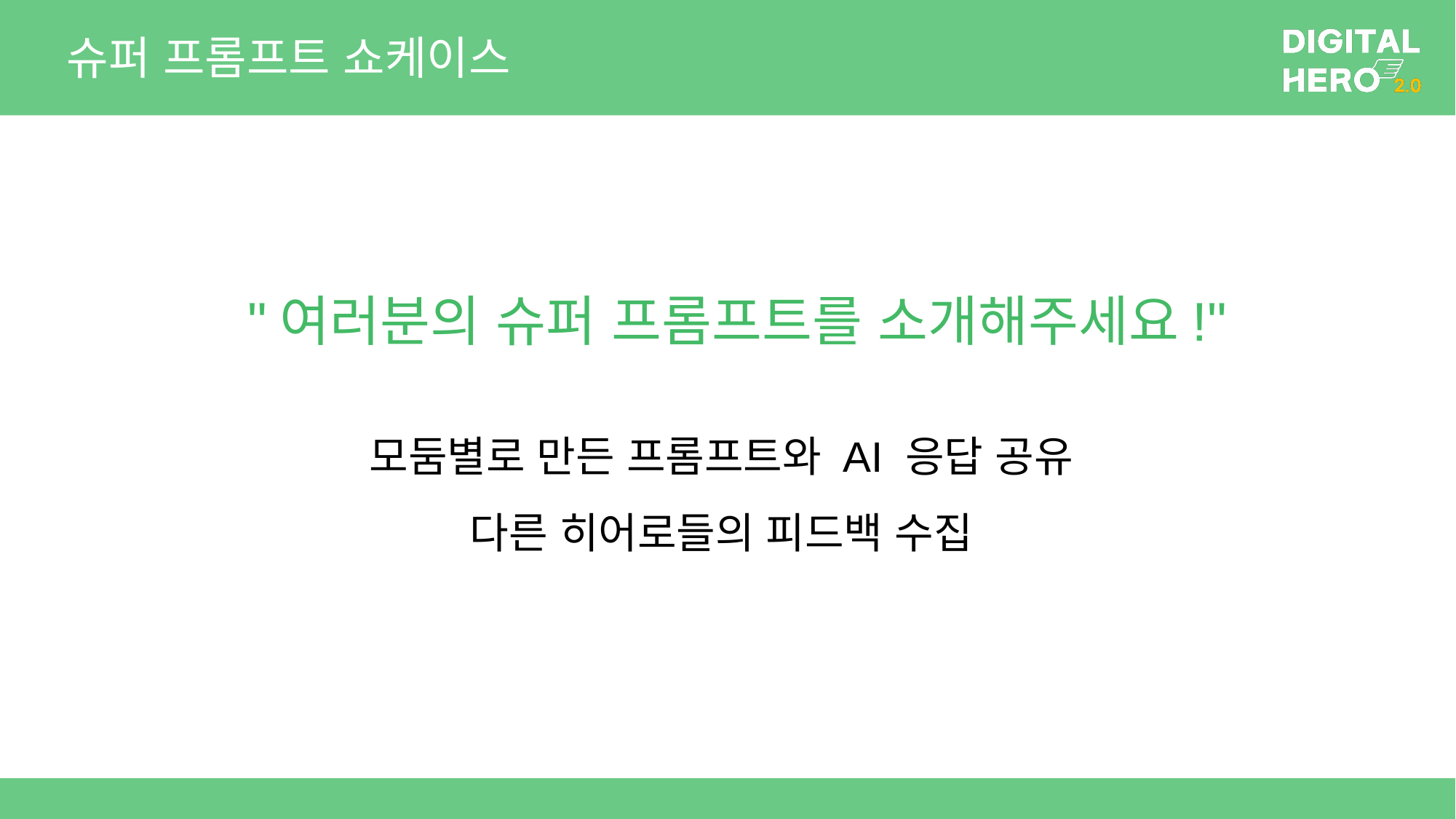

# 슈퍼 프롬프트 쇼케이스
"여러분의 슈퍼 프롬프트를 소개해주세요!"
모둠별로 만든 프롬프트와 AI 응답 공유
다른 히어로들의 피드백 수집